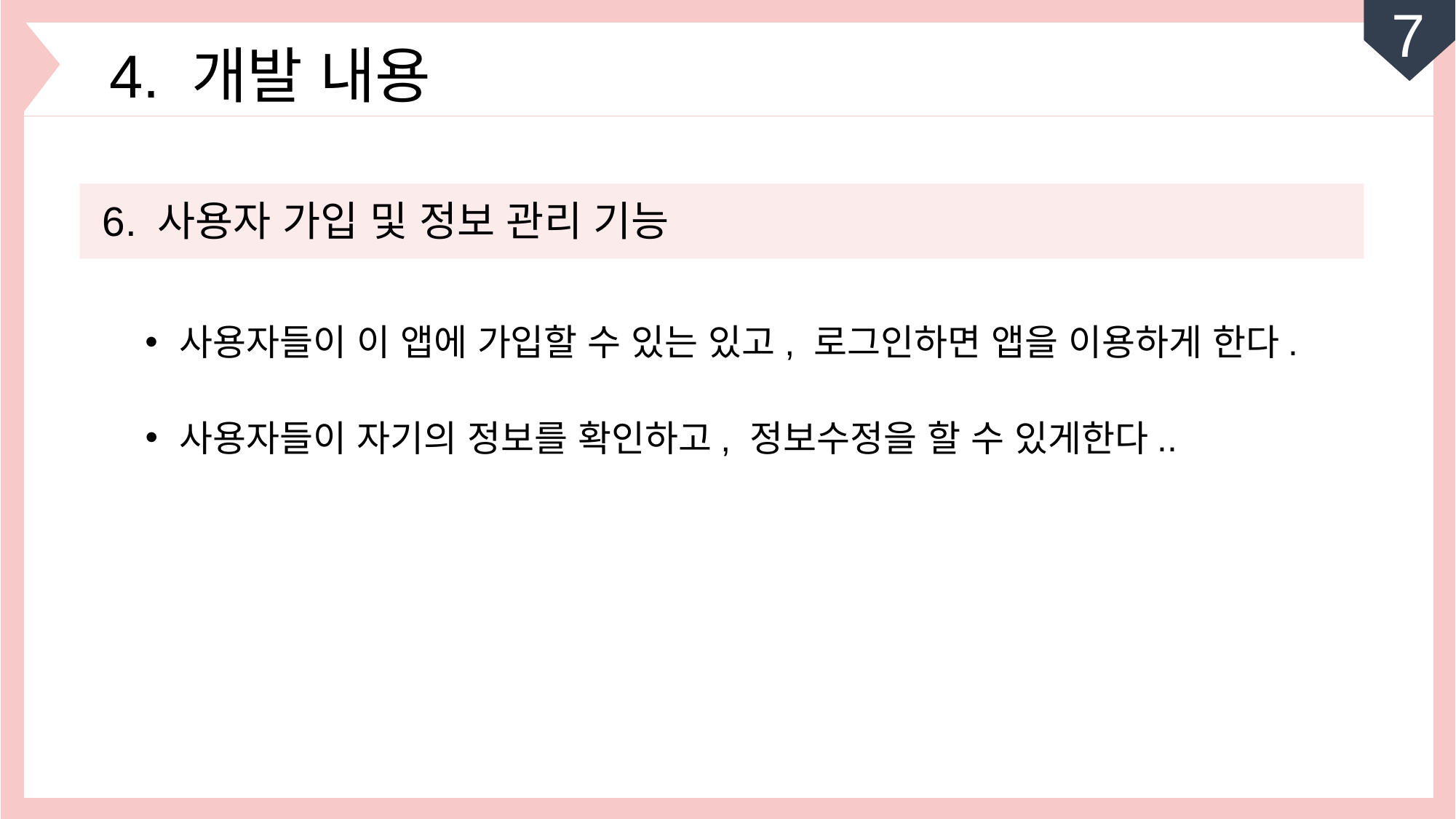

7

4. 개발 내용

6. 사용자 가입 및 정보 관리 기능
사용자들이 이 앱에 가입할 수 있는 있고, 로그인하면 앱을 이용하게 한다.
사용자들이 자기의 정보를 확인하고, 정보수정을 할 수 있게한다..